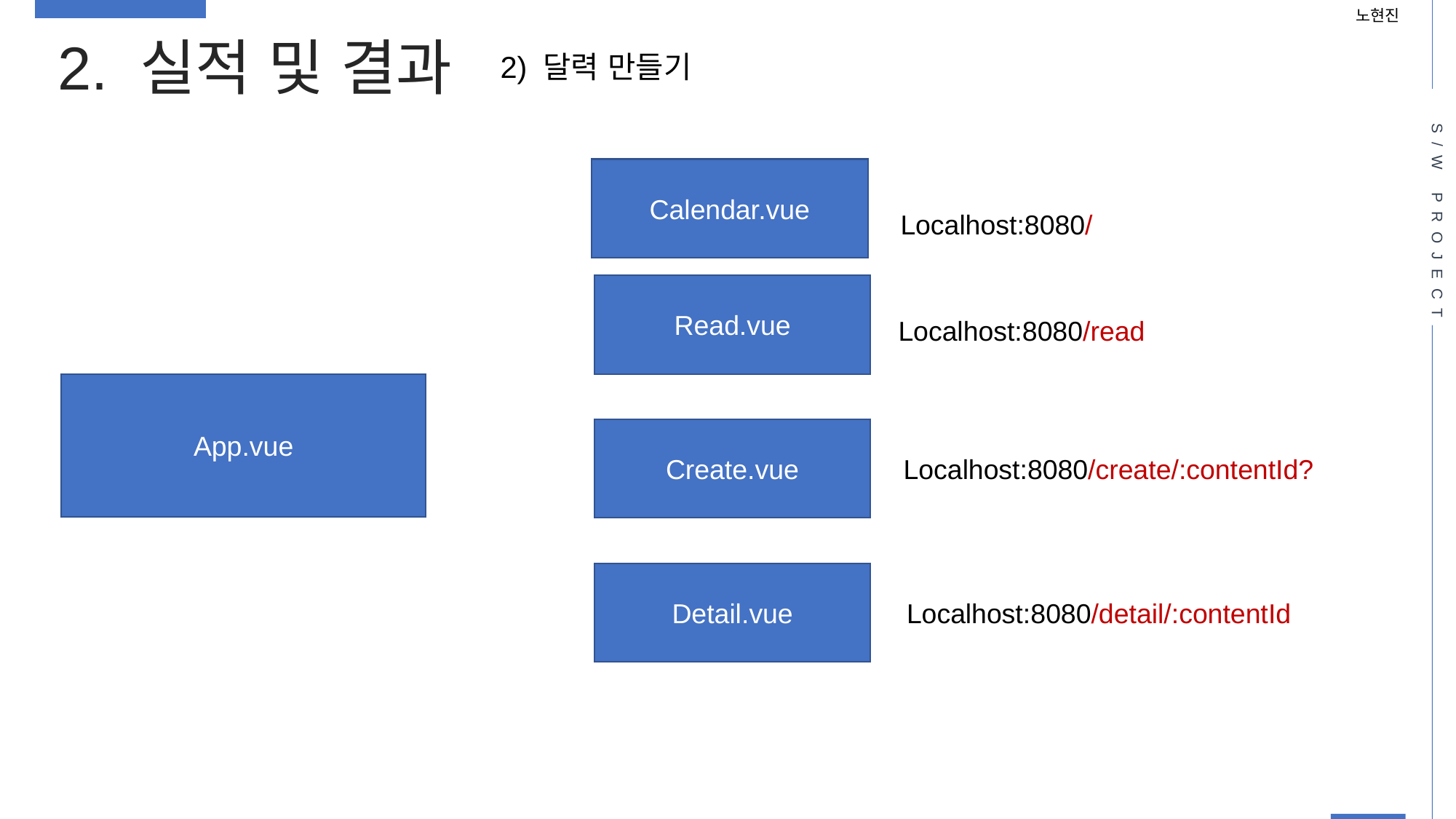

노현진
2. 실적 및 결과
2) 달력 만들기
S/W PROJECT
Calendar.vue
Localhost:8080/
Read.vue
Localhost:8080/read
App.vue
Create.vue
Localhost:8080/create/:contentId?
Detail.vue
Localhost:8080/detail/:contentId